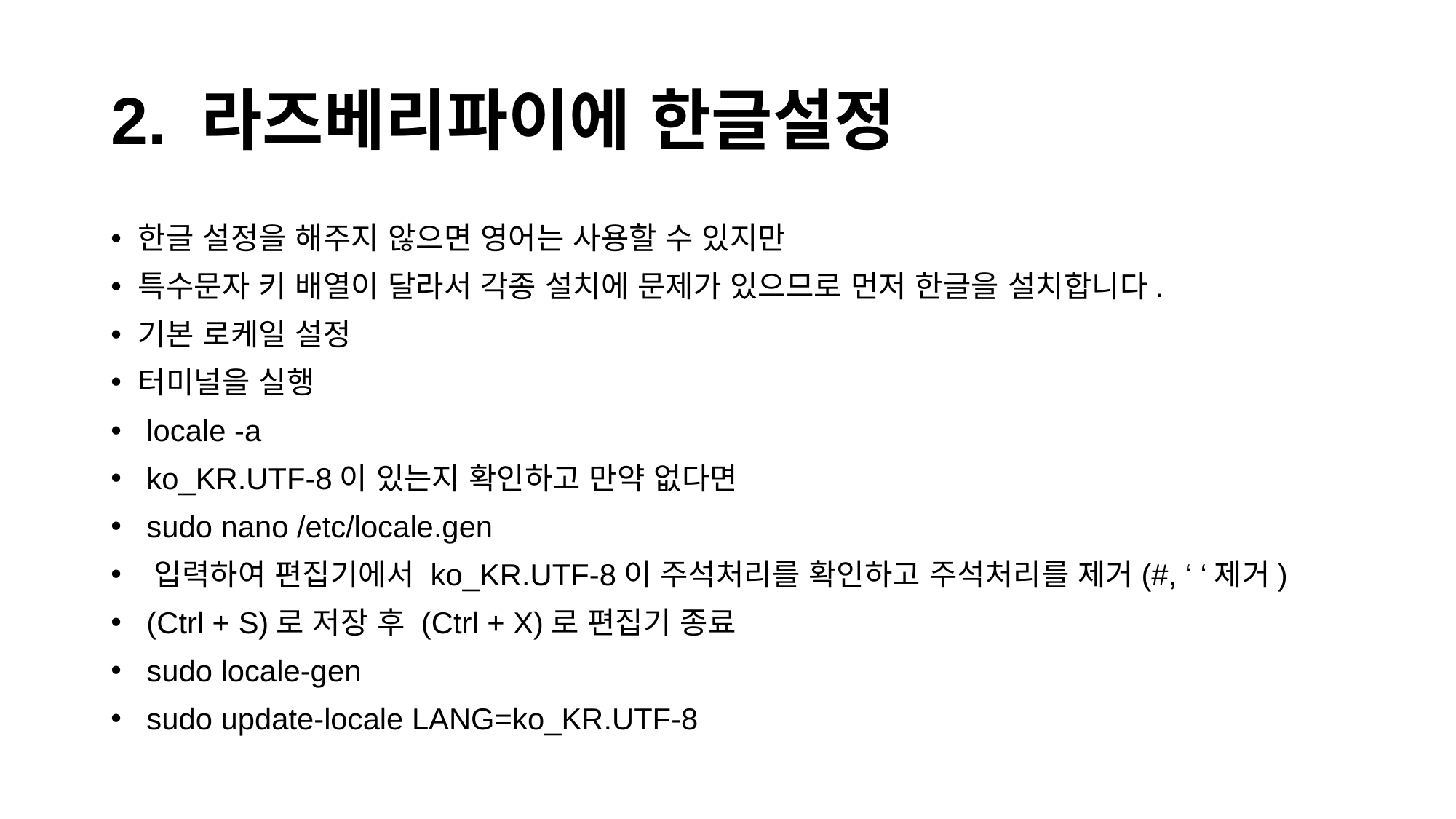

# 2. 라즈베리파이에 한글설정
한글 설정을 해주지 않으면 영어는 사용할 수 있지만
특수문자 키 배열이 달라서 각종 설치에 문제가 있으므로 먼저 한글을 설치합니다.
기본 로케일 설정
터미널을 실행
 locale -a
 ko_KR.UTF-8이 있는지 확인하고 만약 없다면
 sudo nano /etc/locale.gen
 입력하여 편집기에서 ko_KR.UTF-8이 주석처리를 확인하고 주석처리를 제거(#, ‘ ‘제거)
 (Ctrl + S)로 저장 후 (Ctrl + X)로 편집기 종료
 sudo locale-gen
 sudo update-locale LANG=ko_KR.UTF-8